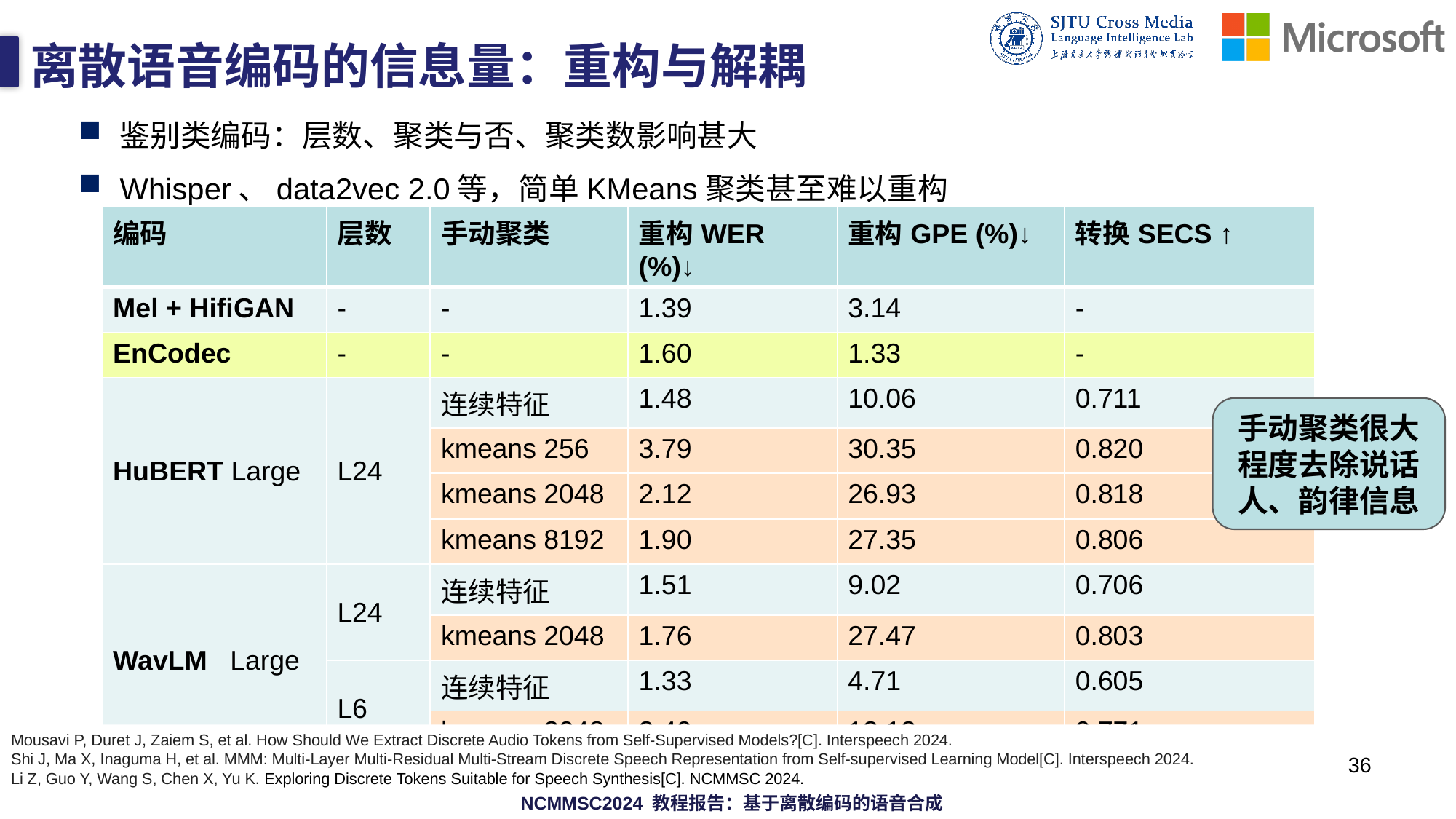

# 离散语音编码的信息量：重构与解耦
鉴别类编码：层数、聚类与否、聚类数影响甚大
Whisper、data2vec 2.0等，简单KMeans聚类甚至难以重构
| 编码 | 层数 | 手动聚类 | 重构WER (%)↓ | 重构GPE (%)↓ | 转换SECS ↑ |
| --- | --- | --- | --- | --- | --- |
| Mel + HifiGAN | - | - | 1.39 | 3.14 | - |
| EnCodec | - | - | 1.60 | 1.33 | - |
| HuBERT Large | L24 | 连续特征 | 1.48 | 10.06 | 0.711 |
|  |  | kmeans 256 | 3.79 | 30.35 | 0.820 |
|  |  | kmeans 2048 | 2.12 | 26.93 | 0.818 |
|  |  | kmeans 8192 | 1.90 | 27.35 | 0.806 |
| WavLM Large | L24 | 连续特征 | 1.51 | 9.02 | 0.706 |
|  |  | kmeans 2048 | 1.76 | 27.47 | 0.803 |
|  | L6 | 连续特征 | 1.33 | 4.71 | 0.605 |
|  |  | kmeans 2048 | 2.40 | 13.12 | 0.771 |
手动聚类很大程度去除说话人、韵律信息
Mousavi P, Duret J, Zaiem S, et al. How Should We Extract Discrete Audio Tokens from Self-Supervised Models?[C]. Interspeech 2024.
Shi J, Ma X, Inaguma H, et al. MMM: Multi-Layer Multi-Residual Multi-Stream Discrete Speech Representation from Self-supervised Learning Model[C]. Interspeech 2024.
Li Z, Guo Y, Wang S, Chen X, Yu K. Exploring Discrete Tokens Suitable for Speech Synthesis[C]. NCMMSC 2024.
36